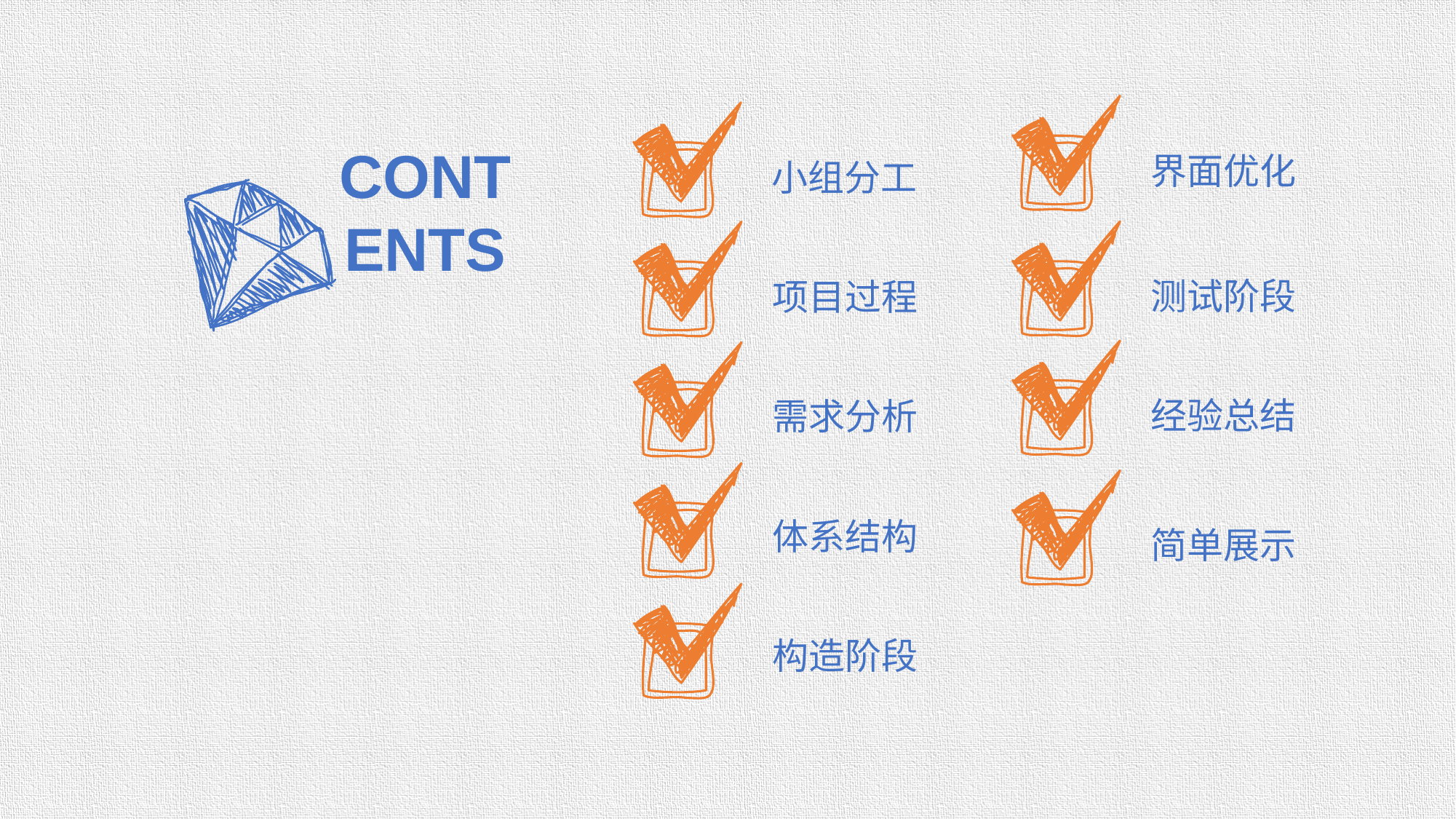

CONT
ENTS
界面优化
小组分工

测试阶段
项目过程

经验总结
需求分析

体系结构
简单展示

构造阶段